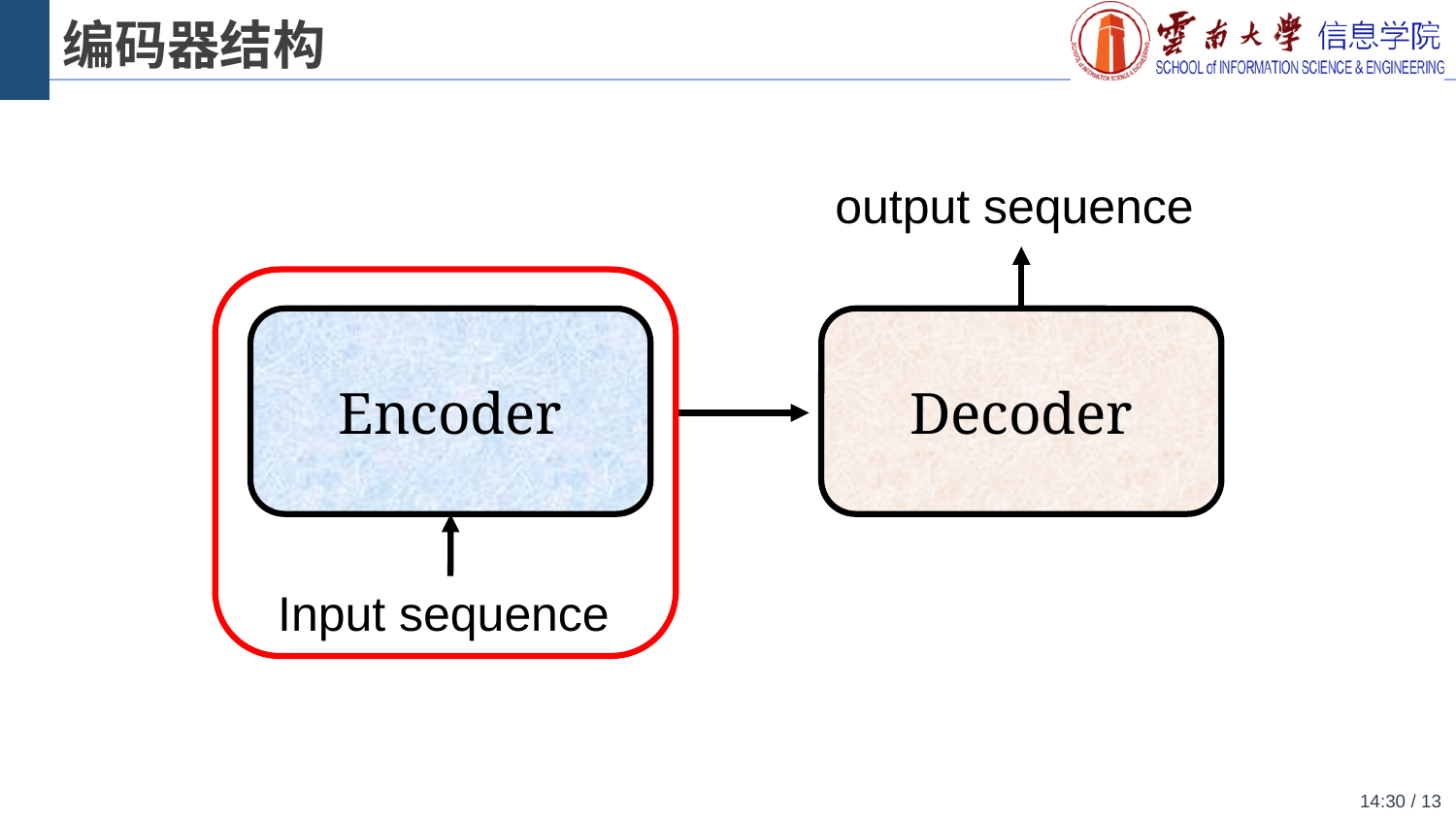

# 编码器结构
output sequence

Decoder
Encoder
Input sequence